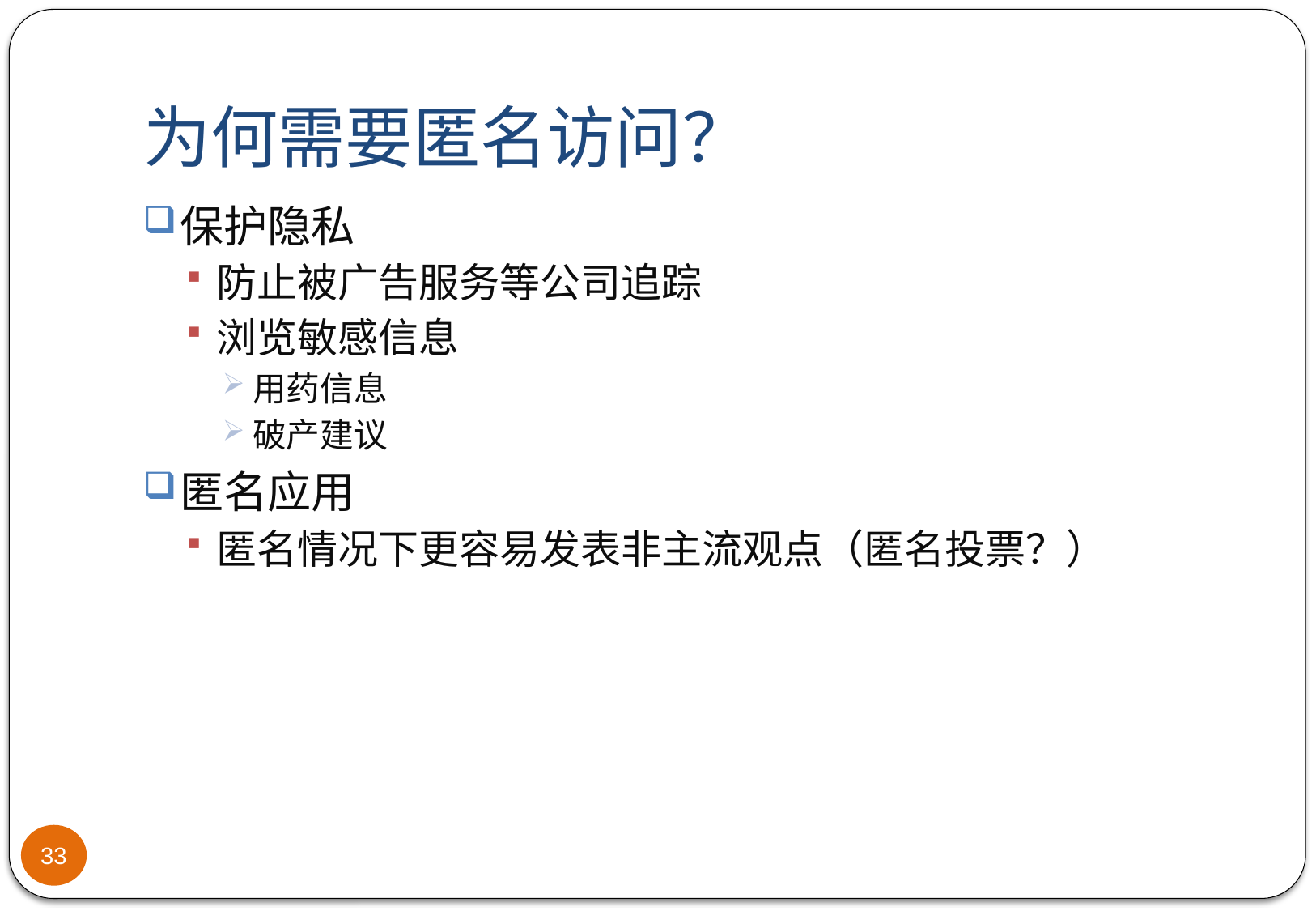

# 为何需要匿名访问？
保护隐私
防止被广告服务等公司追踪
浏览敏感信息
用药信息
破产建议
匿名应用
匿名情况下更容易发表非主流观点（匿名投票？）
33